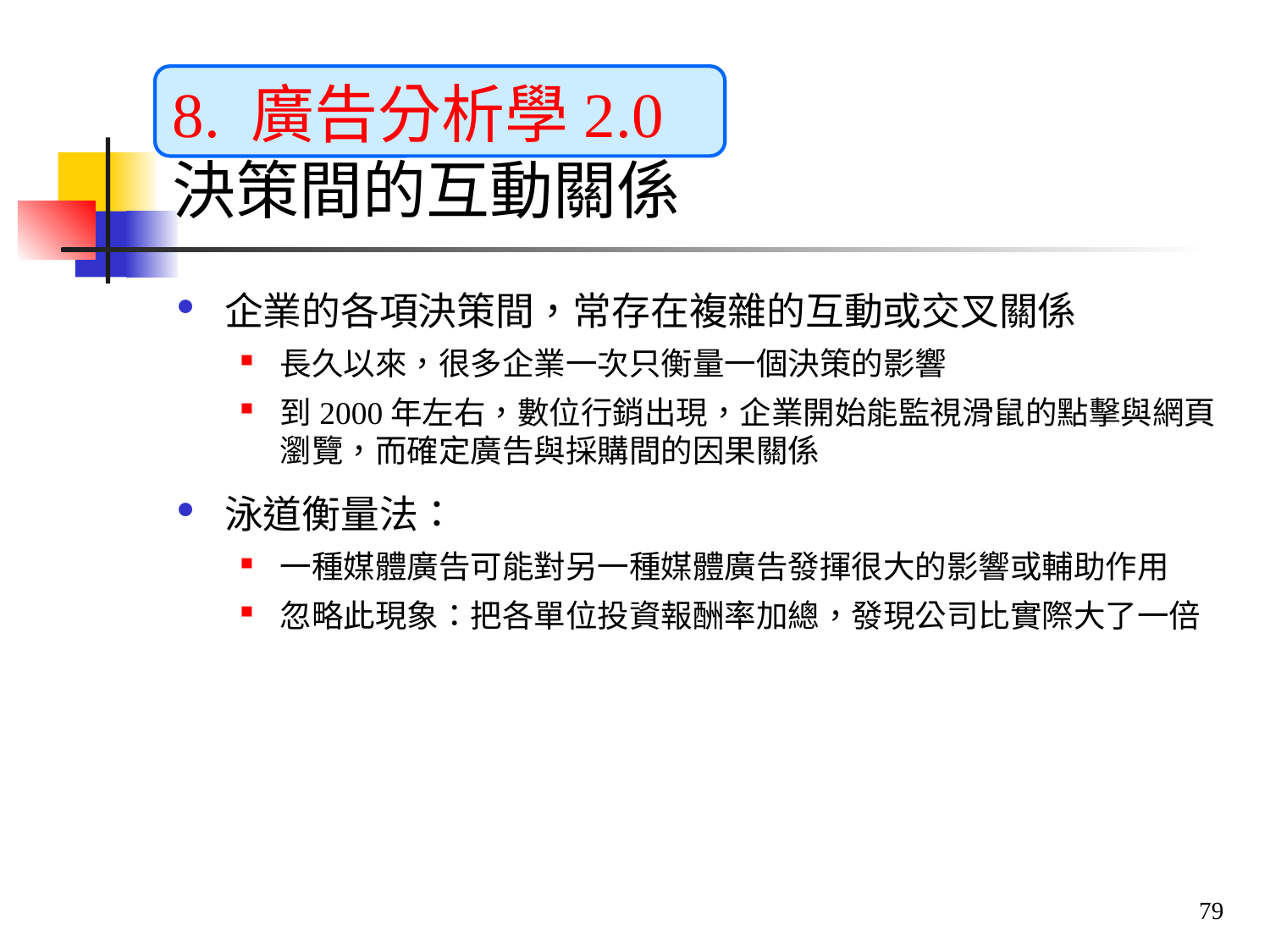

# 8. 廣告分析學2.0 決策間的互動關係

企業的各項決策間，常存在複雜的互動或交叉關係
長久以來，很多企業一次只衡量一個決策的影響
到2000年左右，數位行銷出現，企業開始能監視滑鼠的點擊與網頁瀏覽，而確定廣告與採購間的因果關係
泳道衡量法：
一種媒體廣告可能對另一種媒體廣告發揮很大的影響或輔助作用
忽略此現象：把各單位投資報酬率加總，發現公司比實際大了一倍